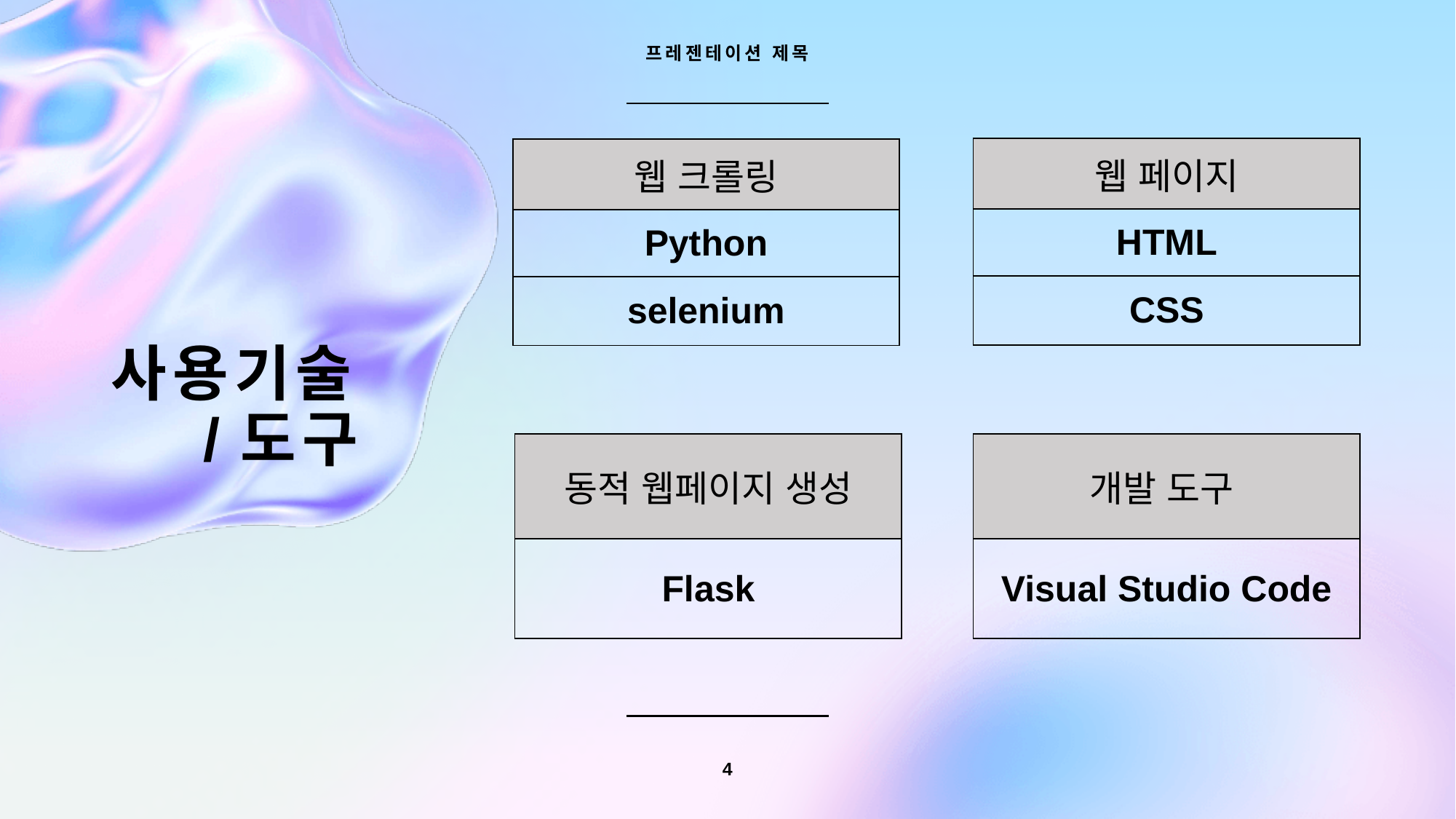

프레젠테이션 제목
| 웹 페이지 |
| --- |
| HTML |
| CSS |
| 웹 크롤링 |
| --- |
| Python |
| selenium |
# 사용기술 /도구
| 동적 웹페이지 생성 |
| --- |
| Flask |
| 개발 도구 |
| --- |
| Visual Studio Code |
4